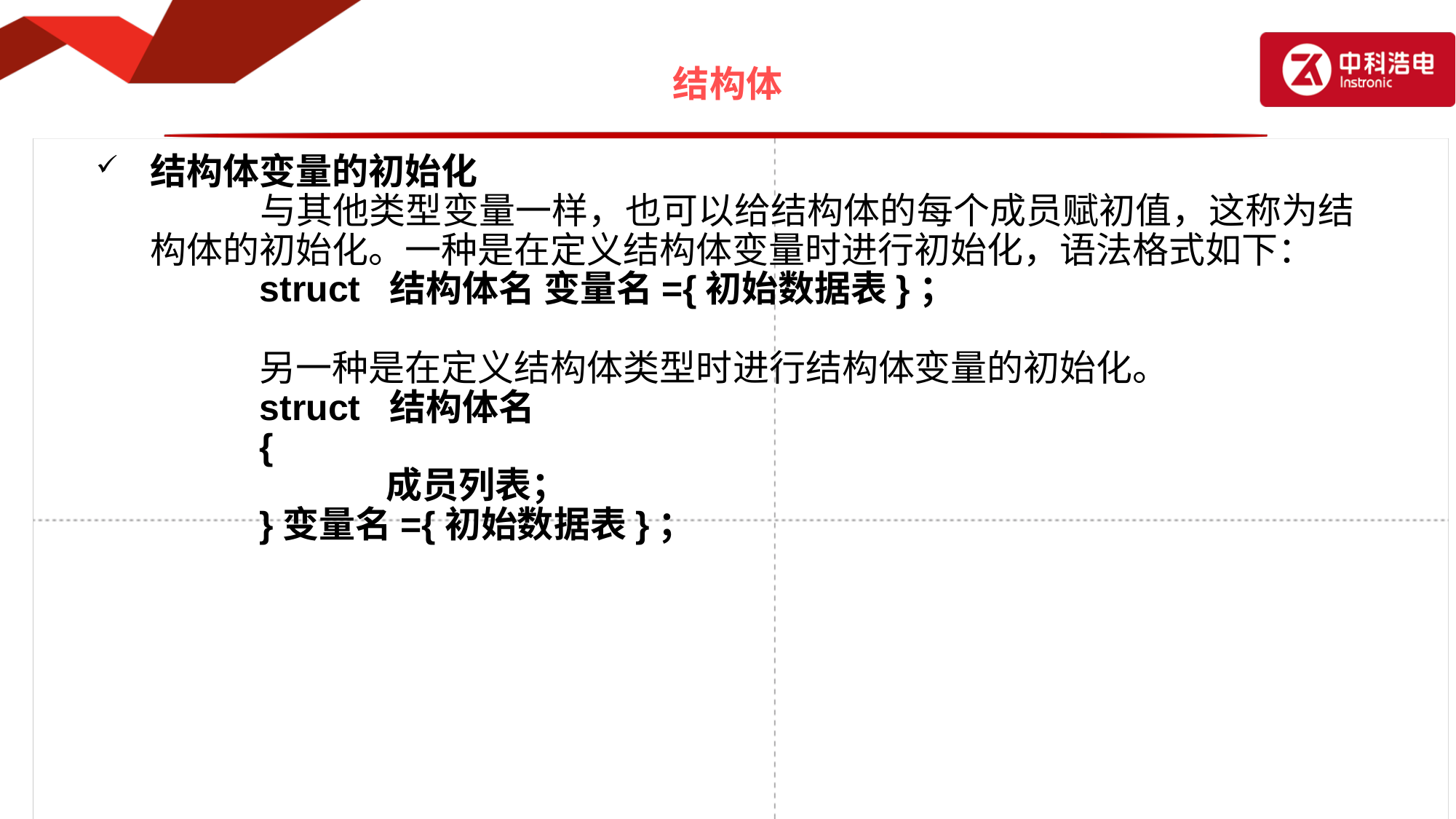

# 结构体
结构体变量的初始化
		与其他类型变量一样，也可以给结构体的每个成员赋初值，这称为结构体的初始化。一种是在定义结构体变量时进行初始化，语法格式如下：
		struct  结构体名 变量名={初始数据表}；

		另一种是在定义结构体类型时进行结构体变量的初始化。
		struct  结构体名
		{
   			 成员列表；
		}变量名={初始数据表}；